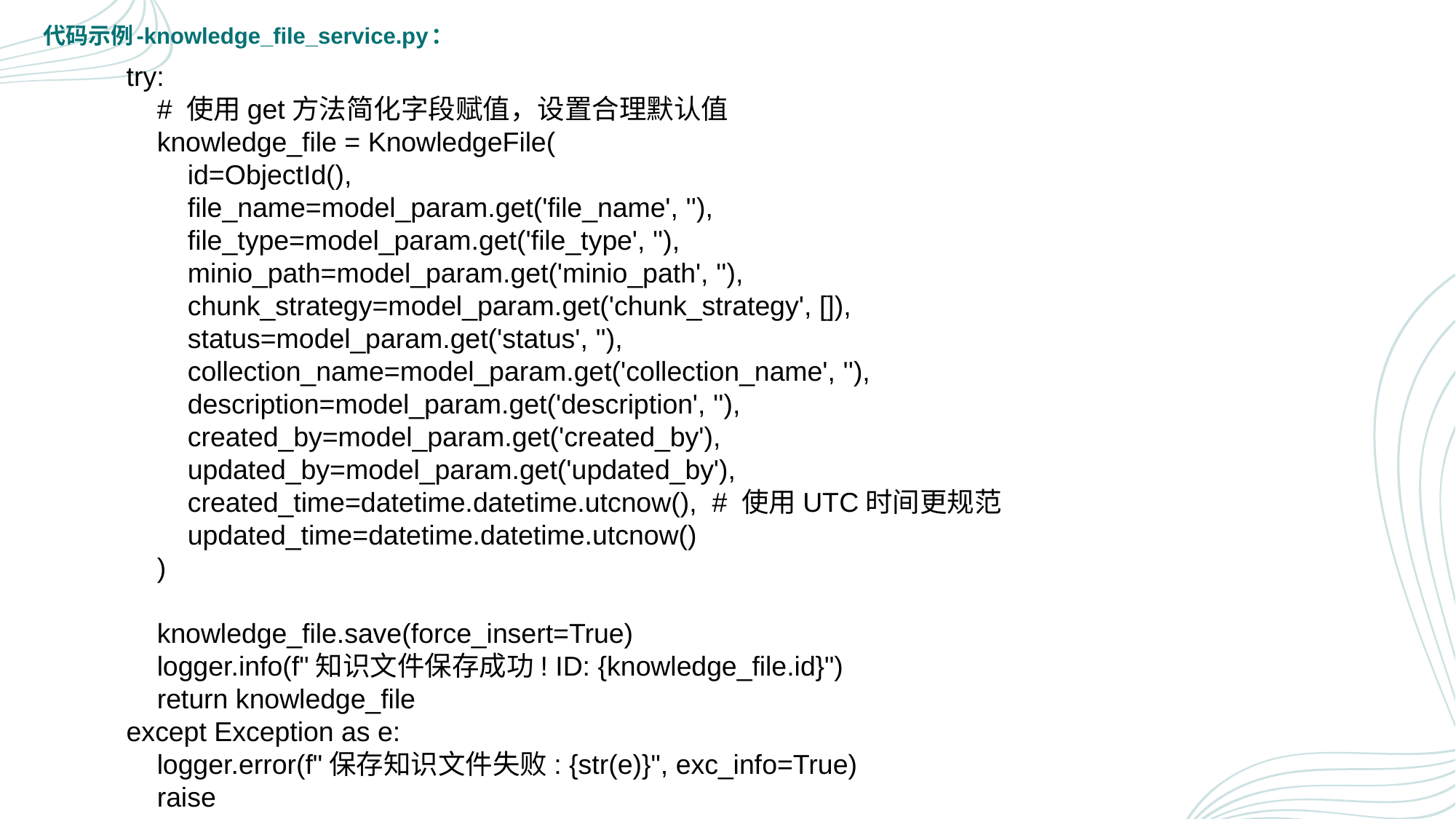

代码示例-knowledge_file_service.py：
        try:
            # 使用get方法简化字段赋值，设置合理默认值
            knowledge_file = KnowledgeFile(
                id=ObjectId(),
                file_name=model_param.get('file_name', ''),
                file_type=model_param.get('file_type', ''),
                minio_path=model_param.get('minio_path', ''),
                chunk_strategy=model_param.get('chunk_strategy', []),
                status=model_param.get('status', ''),
                collection_name=model_param.get('collection_name', ''),
                description=model_param.get('description', ''),
                created_by=model_param.get('created_by'),
                updated_by=model_param.get('updated_by'),
                created_time=datetime.datetime.utcnow(),  # 使用UTC时间更规范
                updated_time=datetime.datetime.utcnow()
            )

            knowledge_file.save(force_insert=True)
            logger.info(f"知识文件保存成功! ID: {knowledge_file.id}")
            return knowledge_file
        except Exception as e:
            logger.error(f"保存知识文件失败: {str(e)}", exc_info=True)
            raise